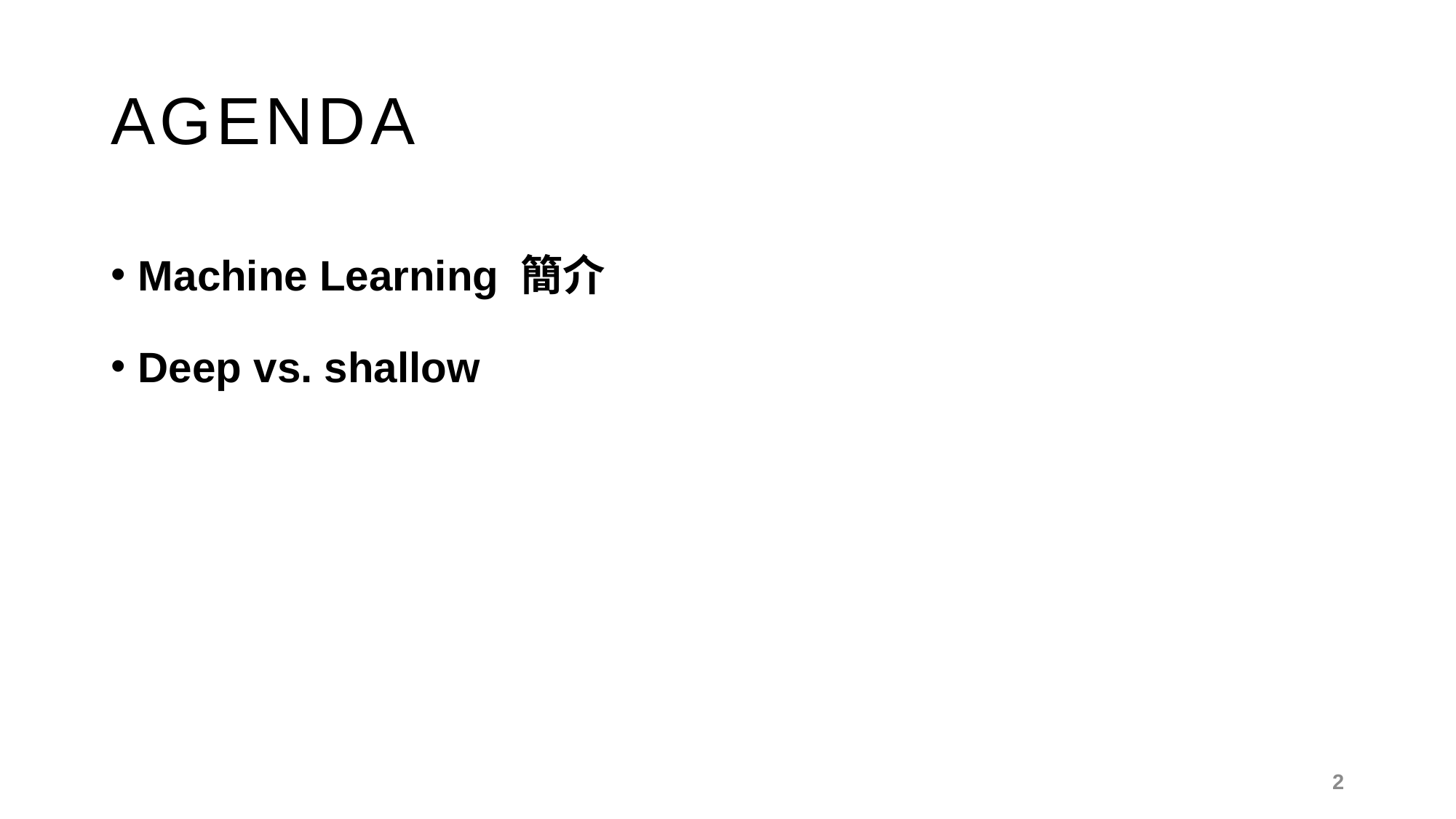

# AGENDA
Machine Learning 簡介
Deep vs. shallow
2